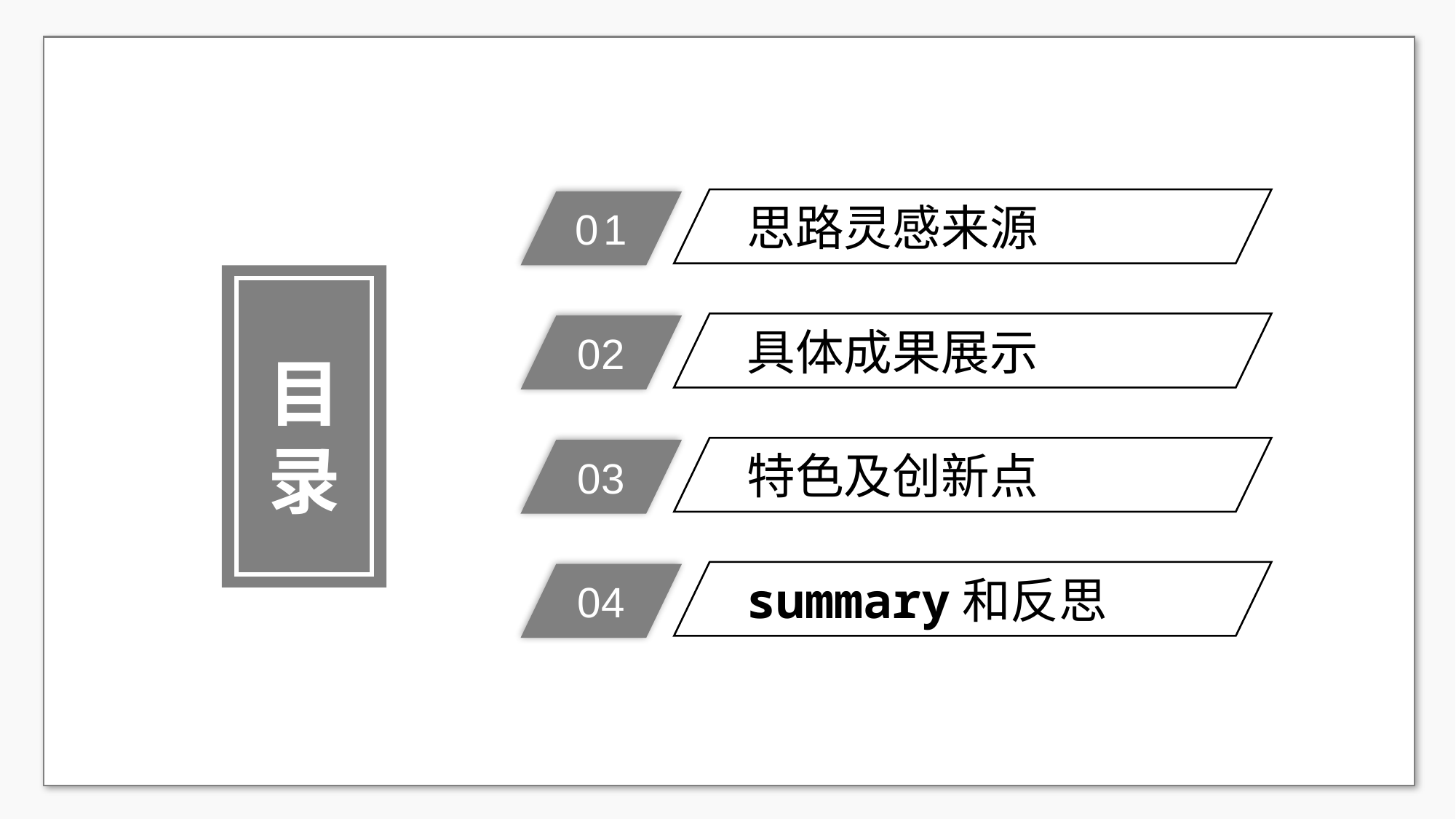

思路灵感来源
01

目
录
具体成果展示
02
特色及创新点
03
summary和反思
04